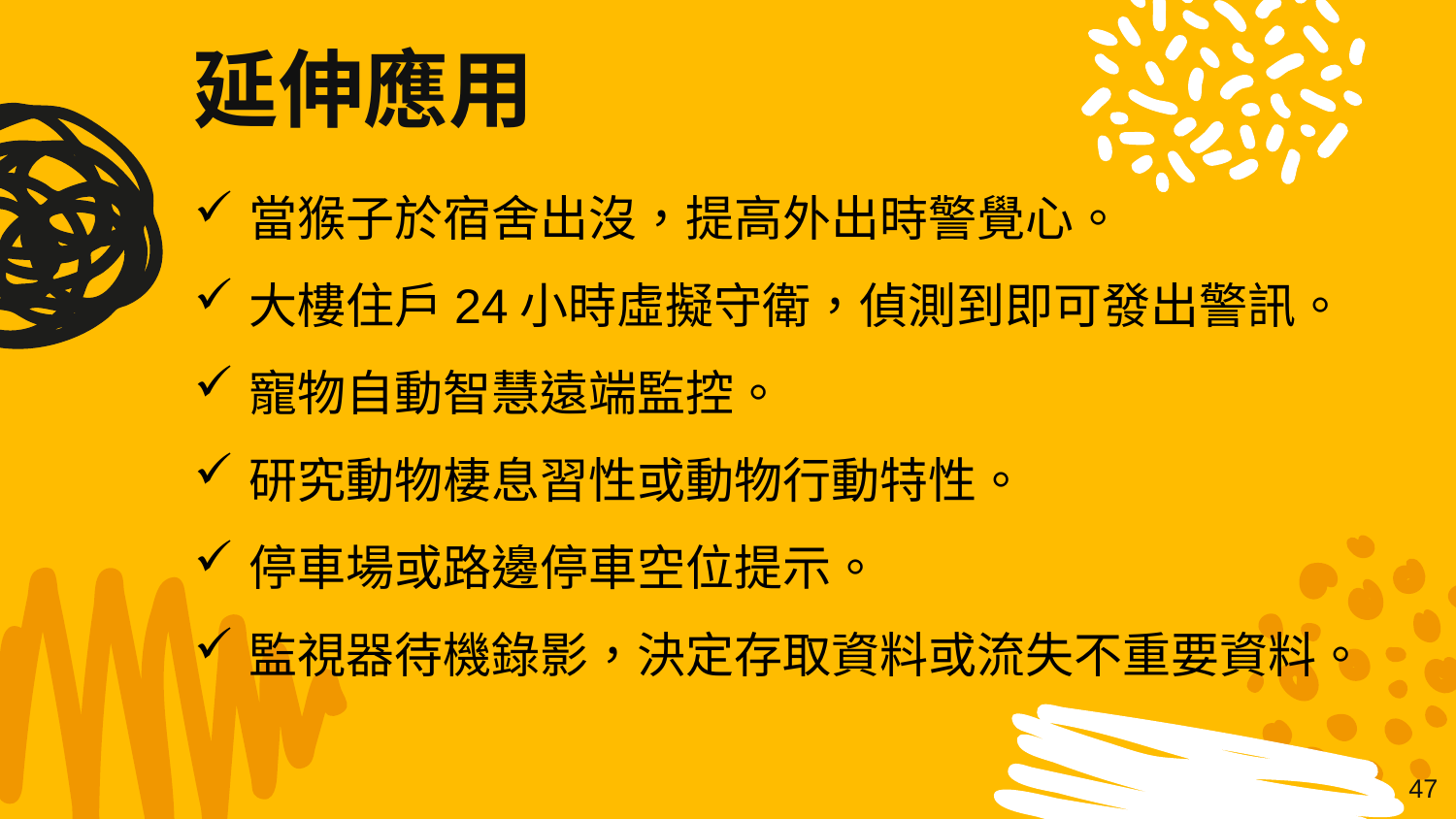

延伸應用
當猴子於宿舍出沒，提高外出時警覺心。
大樓住戶24小時虛擬守衛，偵測到即可發出警訊。
寵物自動智慧遠端監控。
研究動物棲息習性或動物行動特性。
停車場或路邊停車空位提示。
監視器待機錄影，決定存取資料或流失不重要資料。
47